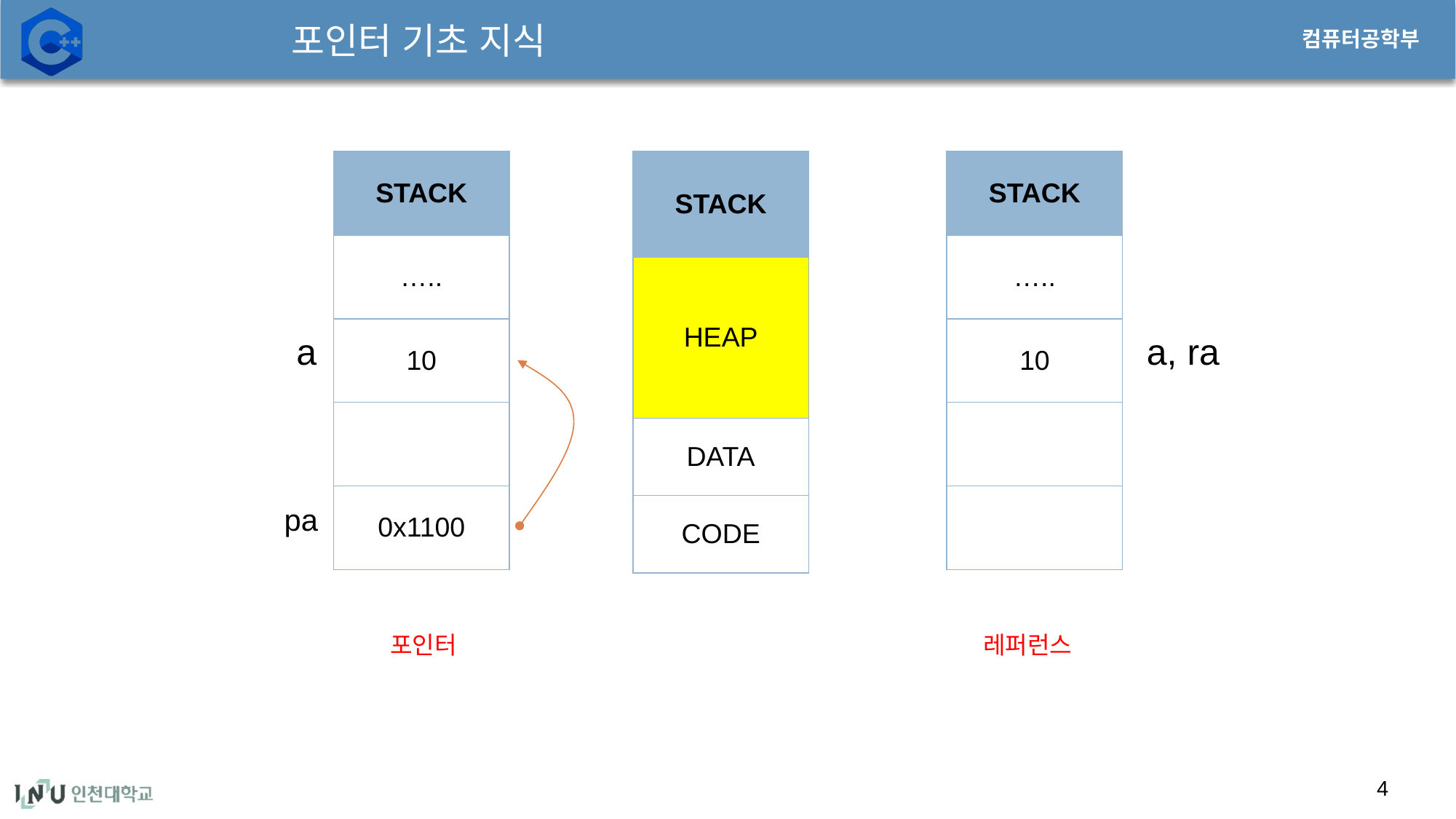

# 포인터 기초 지식
| STACK |
| --- |
| ….. |
| 10 |
|  |
| 0x1100 |
| STACK |
| --- |
| HEAP |
| DATA |
| CODE |
| STACK |
| --- |
| ….. |
| 10 |
|  |
|  |
a
a, ra

pa
포인터
레퍼런스